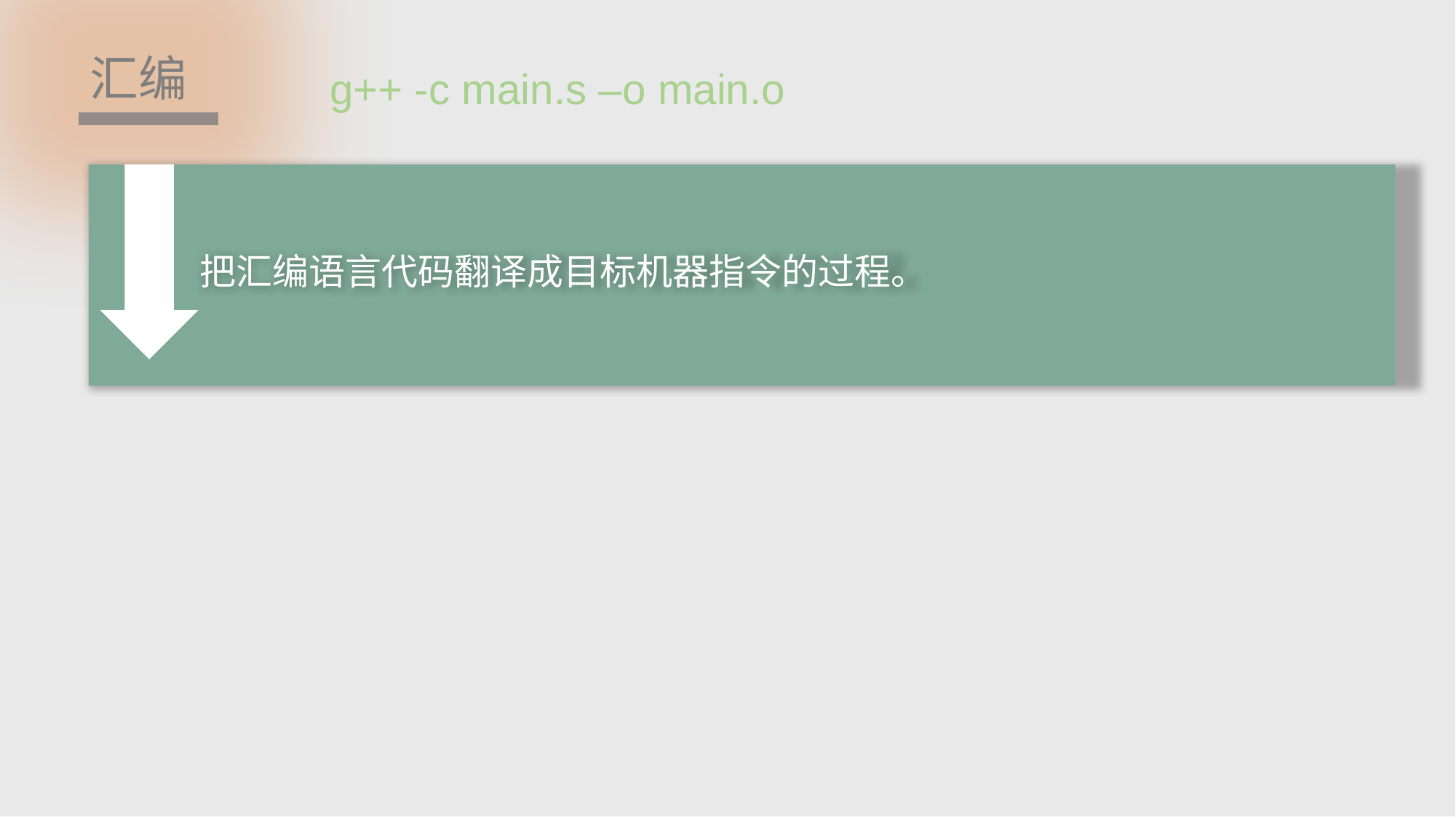

汇编
g++ -c main.s –o main.o

把汇编语言代码翻译成目标机器指令的过程。